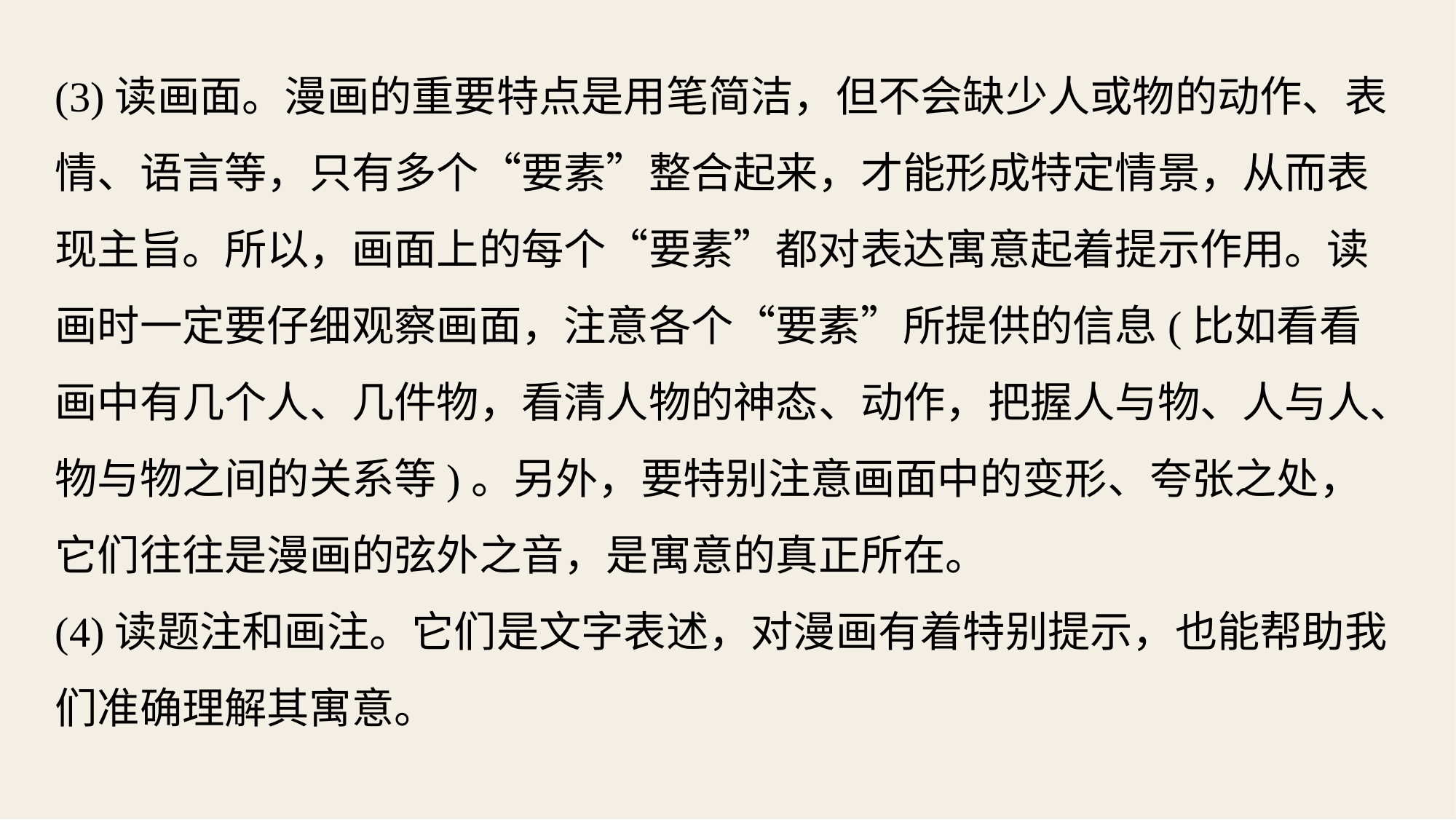

(3)读画面。漫画的重要特点是用笔简洁，但不会缺少人或物的动作、表情、语言等，只有多个“要素”整合起来，才能形成特定情景，从而表现主旨。所以，画面上的每个“要素”都对表达寓意起着提示作用。读画时一定要仔细观察画面，注意各个“要素”所提供的信息(比如看看画中有几个人、几件物，看清人物的神态、动作，把握人与物、人与人、物与物之间的关系等)。另外，要特别注意画面中的变形、夸张之处，它们往往是漫画的弦外之音，是寓意的真正所在。
(4)读题注和画注。它们是文字表述，对漫画有着特别提示，也能帮助我们准确理解其寓意。